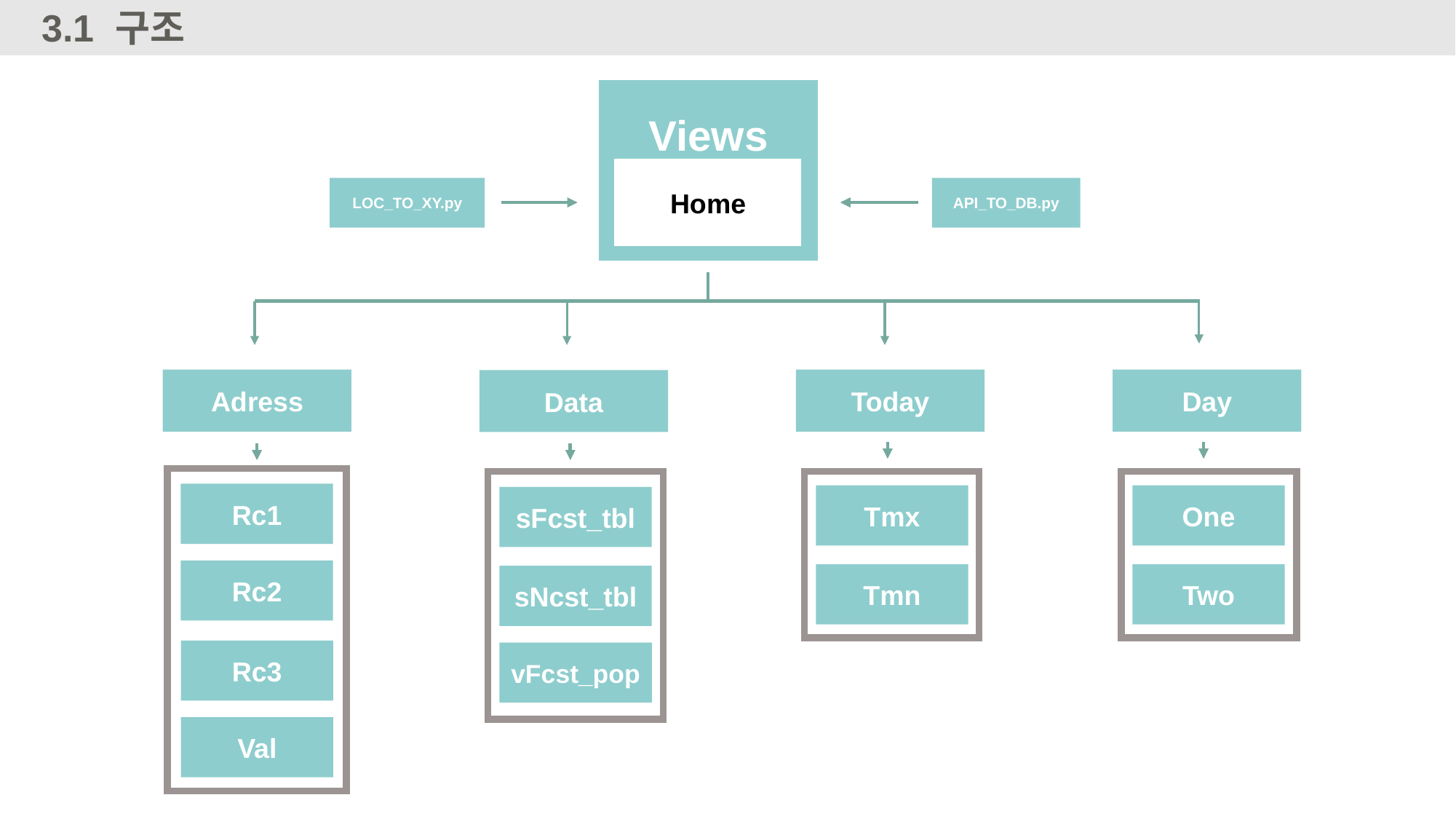

3.1
구조

Views

Home

LOC_TO_XY.py

API_TO_DB.py

Adress

Today

Day

Data

Rc1

Tmx

One

sFcst_tbl

Rc2

Tmn

Two

sNcst_tbl

Rc3

vFcst_pop

Val